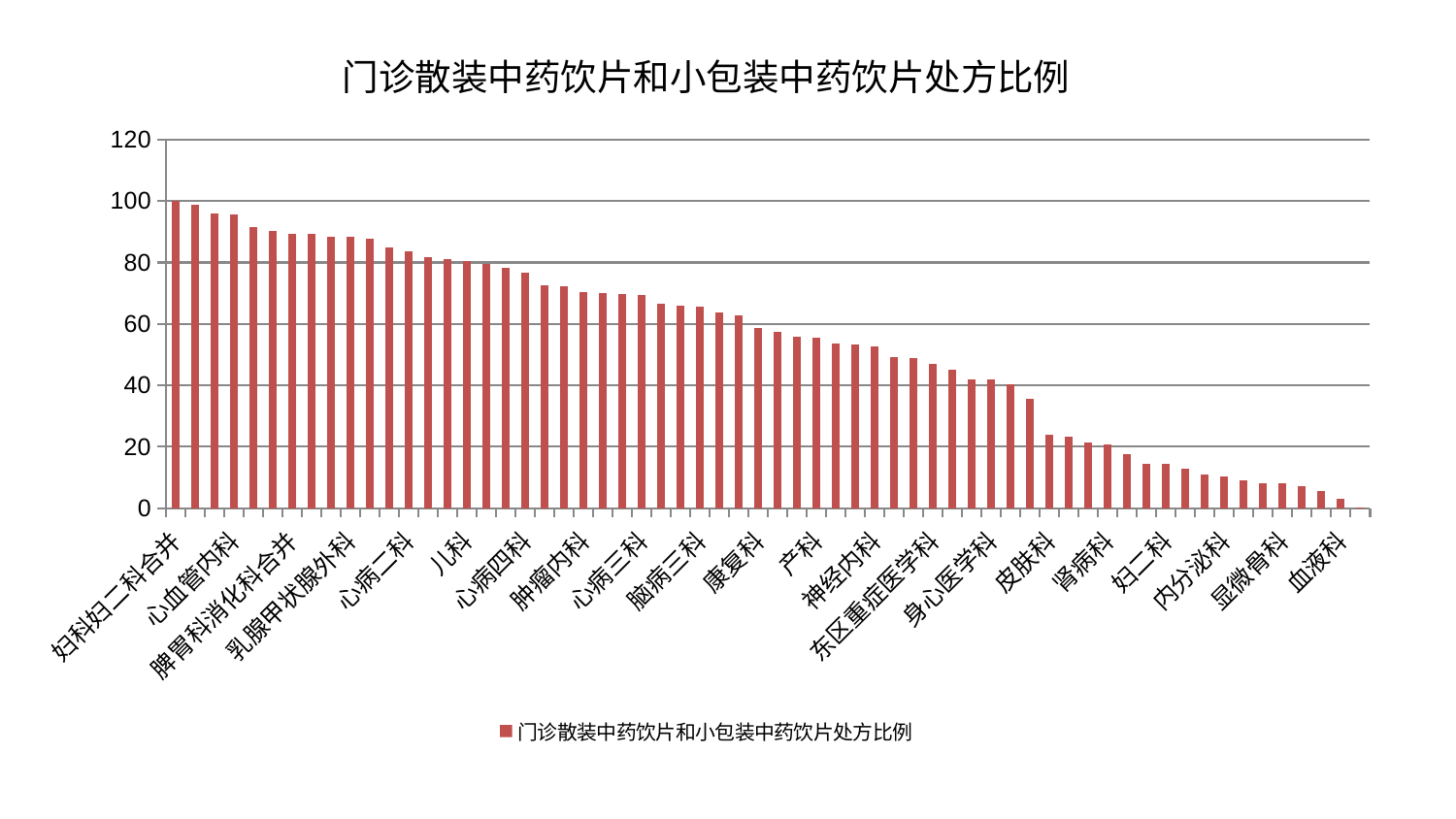

### Chart: 门诊散装中药饮片和小包装中药饮片处方比例

| Category | 门诊散装中药饮片和小包装中药饮片处方比例 |
|---|---|
| 妇科妇二科合并 | 100.0 |
| 综合内科 | 98.89067783192858 |
| 肛肠科 | 96.01065216175404 |
| 心血管内科 | 95.7151878267642 |
| 脊柱骨科 | 91.69546208818696 |
| 周围血管科 | 90.38267125280784 |
| 脾胃科消化科合并 | 89.31716302355161 |
| 中医外治中心 | 89.29214789328685 |
| 脑病一科 | 88.47718706631763 |
| 乳腺甲状腺外科 | 88.36507824655644 |
| 肝病科 | 87.71870596042731 |
| 老年医学科 | 84.91874978312713 |
| 心病二科 | 83.68876182103877 |
| 普通外科 | 81.75194249552207 |
| 重症医学科 | 81.06847941902183 |
| 儿科 | 80.56406487524245 |
| 治未病中心 | 79.61434764174106 |
| 口腔科 | 78.1648913566285 |
| 心病四科 | 76.85996162010711 |
| 西区重症医学科 | 72.49880276769518 |
| 心病一科 | 72.22162504401481 |
| 肿瘤内科 | 70.3907457578556 |
| 呼吸内科 | 70.04470901915086 |
| 脾胃病科 | 69.79694250991606 |
| 心病三科 | 69.42261539417349 |
| 针灸科 | 66.5446363261709 |
| 脑病二科 | 65.94269203968665 |
| 脑病三科 | 65.77397527883917 |
| 美容皮肤科 | 63.66761223070389 |
| 骨科 | 62.87506091818405 |
| 康复科 | 58.766114094599075 |
| 肾脏内科 | 57.462556428463195 |
| 男科 | 55.973105902768374 |
| 产科 | 55.44035763246906 |
| 耳鼻喉科 | 53.77078666620071 |
| 神经外科 | 53.248137646387875 |
| 神经内科 | 52.789671863751416 |
| 运动损伤骨科 | 49.28187162696954 |
| 小儿骨科 | 48.856924456348786 |
| 东区重症医学科 | 47.155234990103054 |
| 微创骨科 | 44.97439555631769 |
| 东区肾病科 | 41.843387103975616 |
| 身心医学科 | 41.80271341859079 |
| 肝胆外科 | 40.20330920631798 |
| 创伤骨科 | 35.49808888992853 |
| 皮肤科 | 24.017928876615315 |
| 眼科 | 23.340750852666037 |
| 关节骨科 | 21.406335799645063 |
| 肾病科 | 20.834213988513035 |
| 胸外科 | 17.5321227400372 |
| 消化内科 | 14.515688027914864 |
| 妇二科 | 14.371037227343766 |
| 风湿病科 | 12.761236256817272 |
| 小儿推拿科 | 11.069256290901269 |
| 内分泌科 | 10.50859643733157 |
| 妇科 | 9.106536784147568 |
| 中医经典科 | 8.190280987969036 |
| 显微骨科 | 8.136365724484262 |
| 泌尿外科 | 7.032054002421732 |
| 推拿科 | 5.735615598808216 |
| 血液科 | 2.949090432540272 |
| 医院 | 0.38264150988417983 |
65